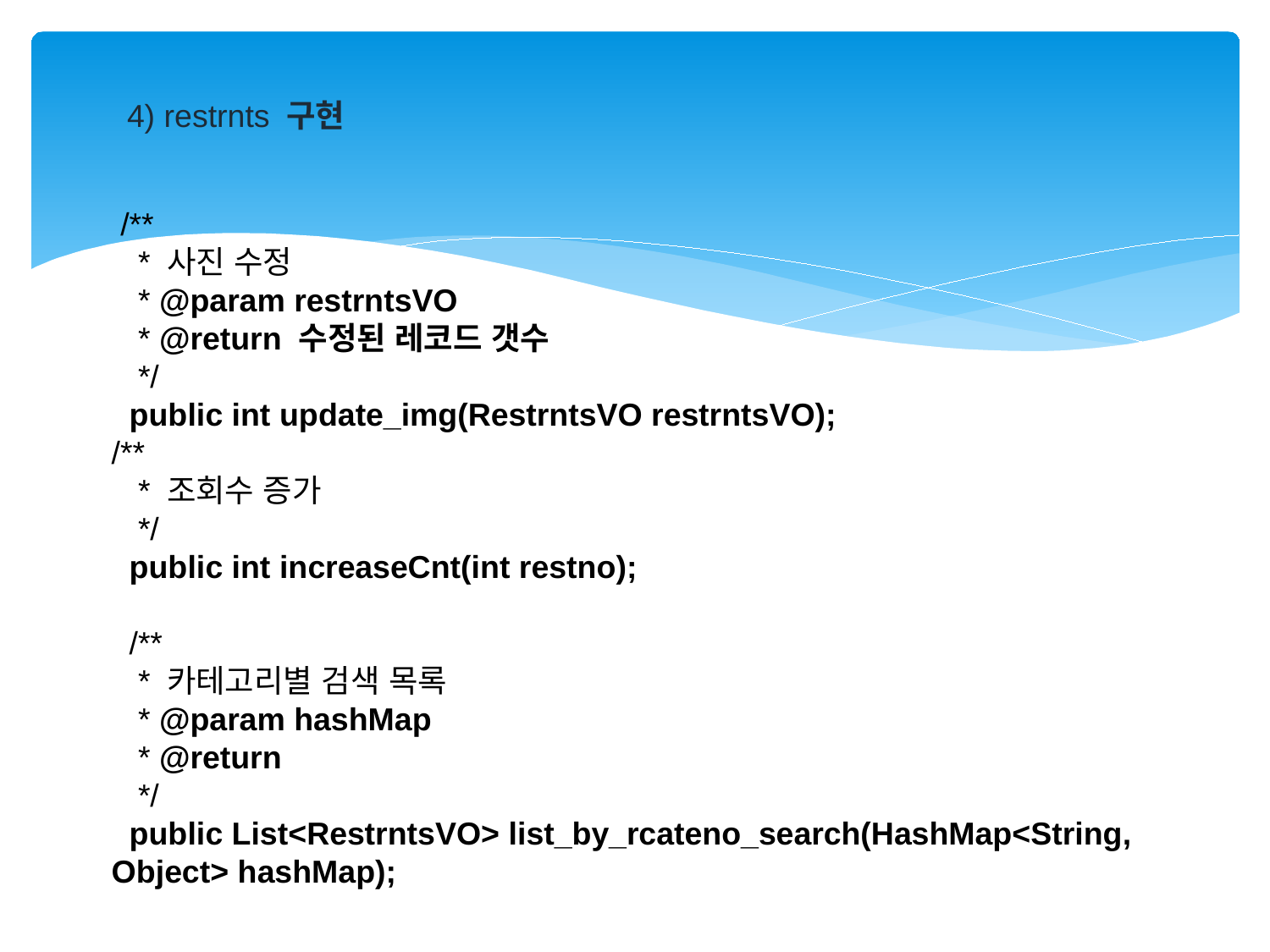

4) restrnts 구현
 /**
   * 사진 수정
   * @param restrntsVO
   * @return 수정된 레코드 갯수
   */
  public int update_img(RestrntsVO restrntsVO);
/**
   * 조회수 증가
   */
  public int increaseCnt(int restno);

  /**
   * 카테고리별 검색 목록
   * @param hashMap
   * @return
   */
  public List<RestrntsVO> list_by_rcateno_search(HashMap<String, Object> hashMap);